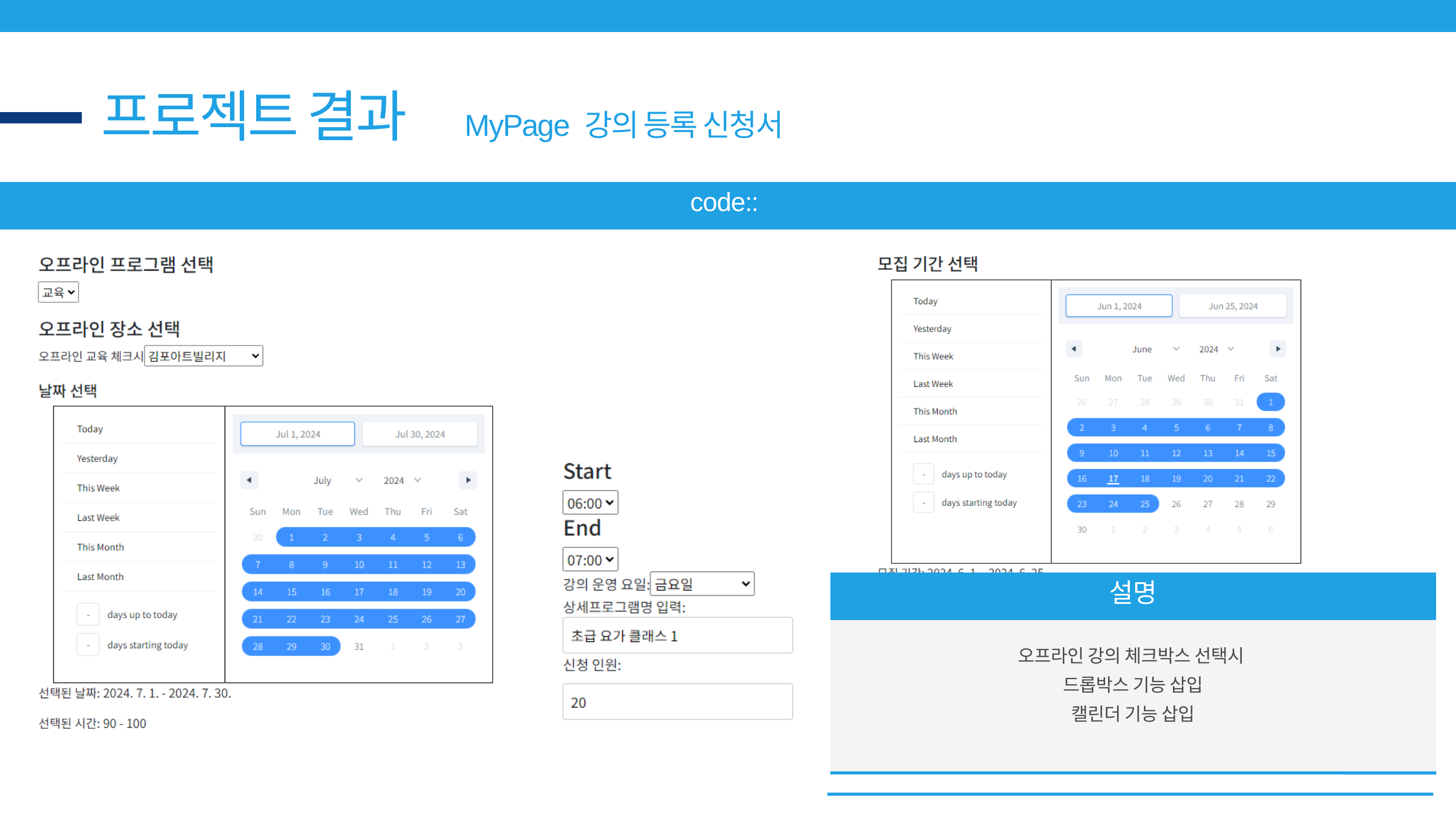

프로젝트 결과
MyPage 강의 등록 신청서

code::

설명

오프라인 강의 체크박스 선택시
드롭박스 기능 삽입
캘린더 기능 삽입